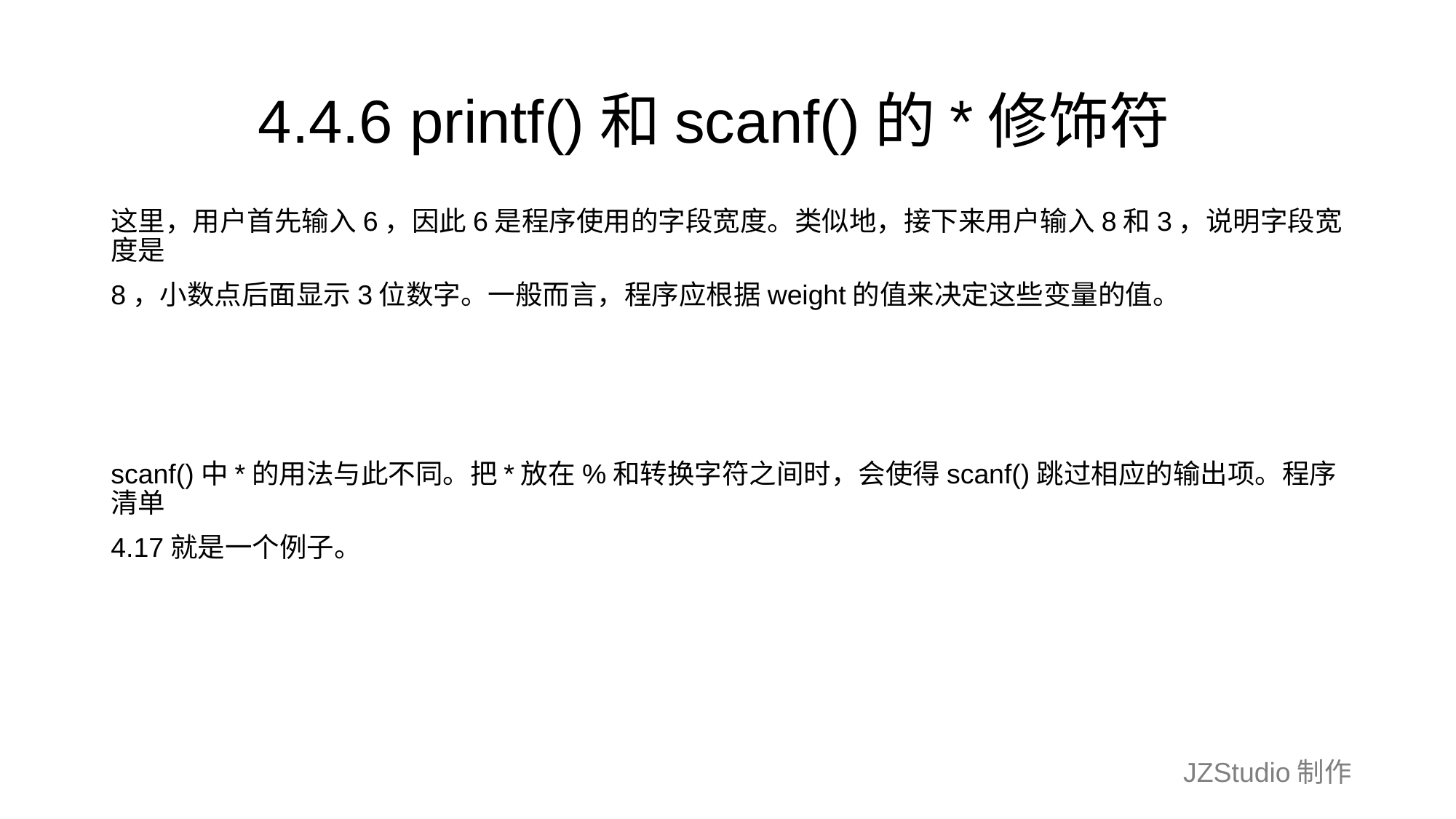

# 4.4.6 printf()和scanf()的*修饰符
这里，用户首先输入6，因此6是程序使用的字段宽度。类似地，接下来用户输入8和3，说明字段宽度是
8，小数点后面显示3位数字。一般而言，程序应根据weight的值来决定这些变量的值。

scanf()中*的用法与此不同。把*放在%和转换字符之间时，会使得scanf()跳过相应的输出项。程序清单
4.17就是一个例子。